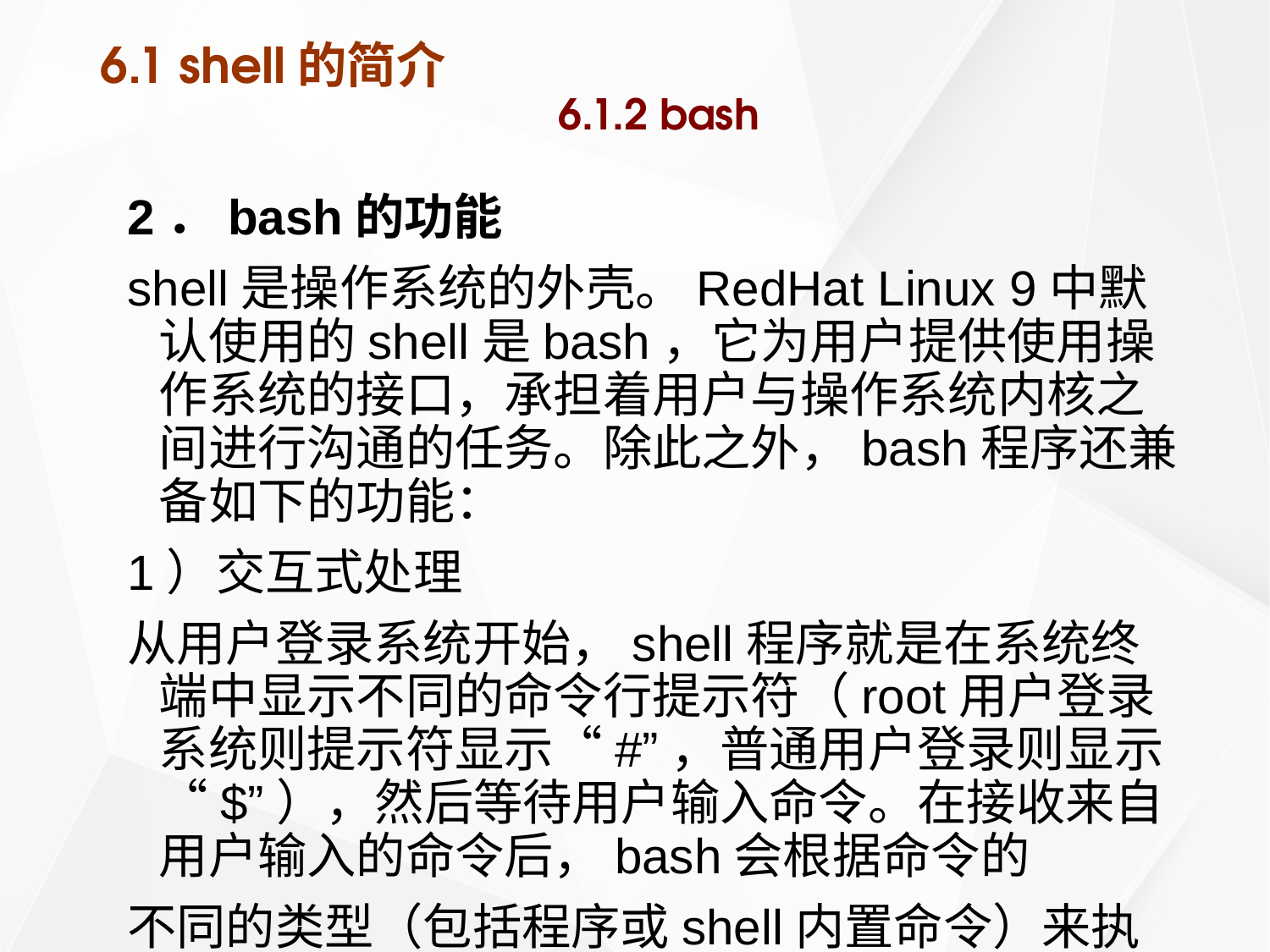

# 6.1 shell的简介 6.1.2 bash
2．bash的功能
shell是操作系统的外壳。RedHat Linux 9中默认使用的shell是bash，它为用户提供使用操作系统的接口，承担着用户与操作系统内核之间进行沟通的任务。除此之外，bash程序还兼备如下的功能：
1）交互式处理
从用户登录系统开始，shell程序就是在系统终端中显示不同的命令行提示符（root用户登录系统则提示符显示“#”，普通用户登录则显示“$”），然后等待用户输入命令。在接收来自用户输入的命令后，bash会根据命令的
不同的类型（包括程序或shell内置命令）来执行，在执行完
毕后，bash将结果回传给用户，并且再次回到命令提示符，以等待用户的下一次输入。这种模式会一直继续下去，直